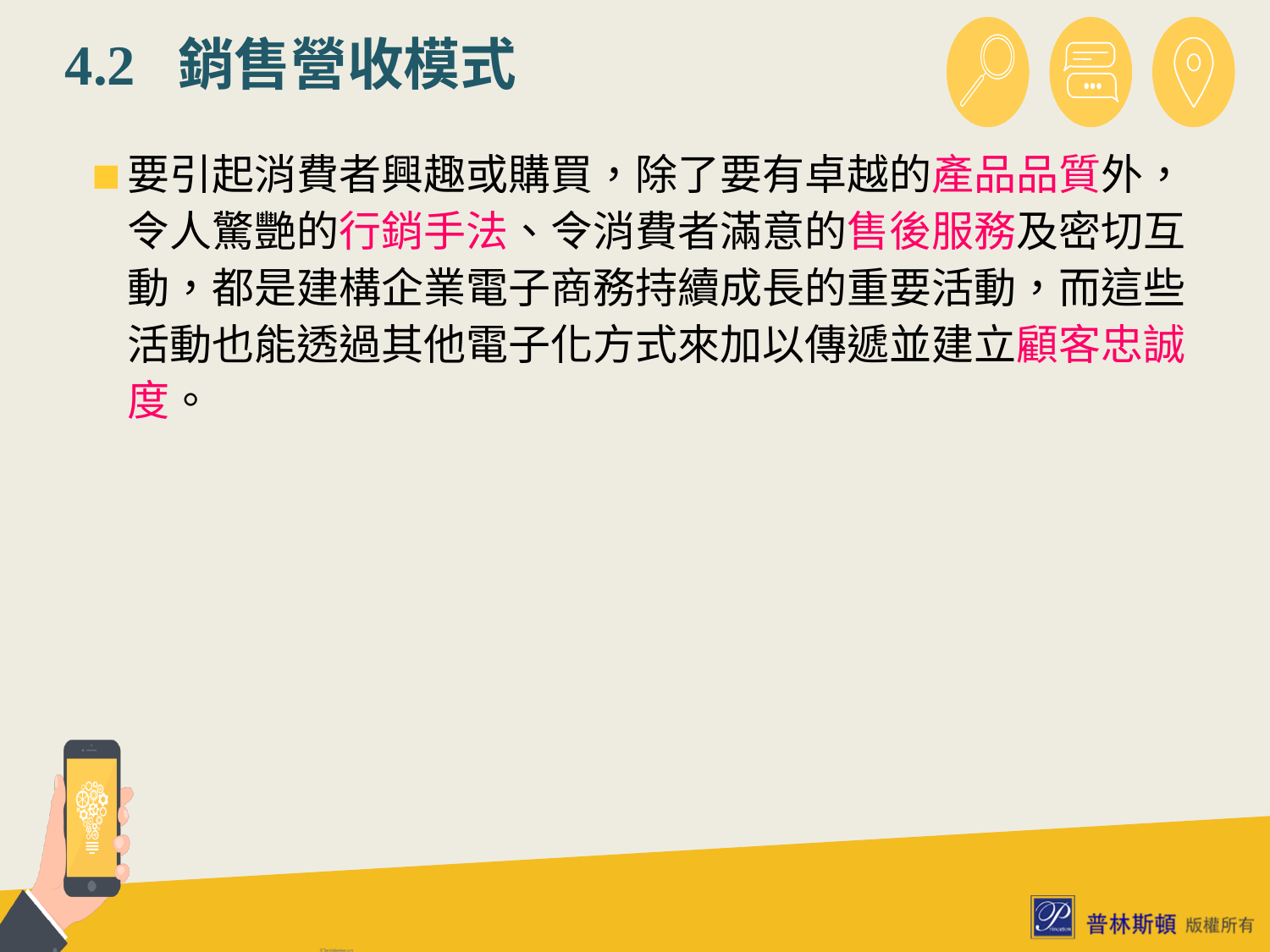

# 4.2  銷售營收模式
要引起消費者興趣或購買，除了要有卓越的產品品質外，令人驚艷的行銷手法、令消費者滿意的售後服務及密切互動，都是建構企業電子商務持續成長的重要活動，而這些活動也能透過其他電子化方式來加以傳遞並建立顧客忠誠度。